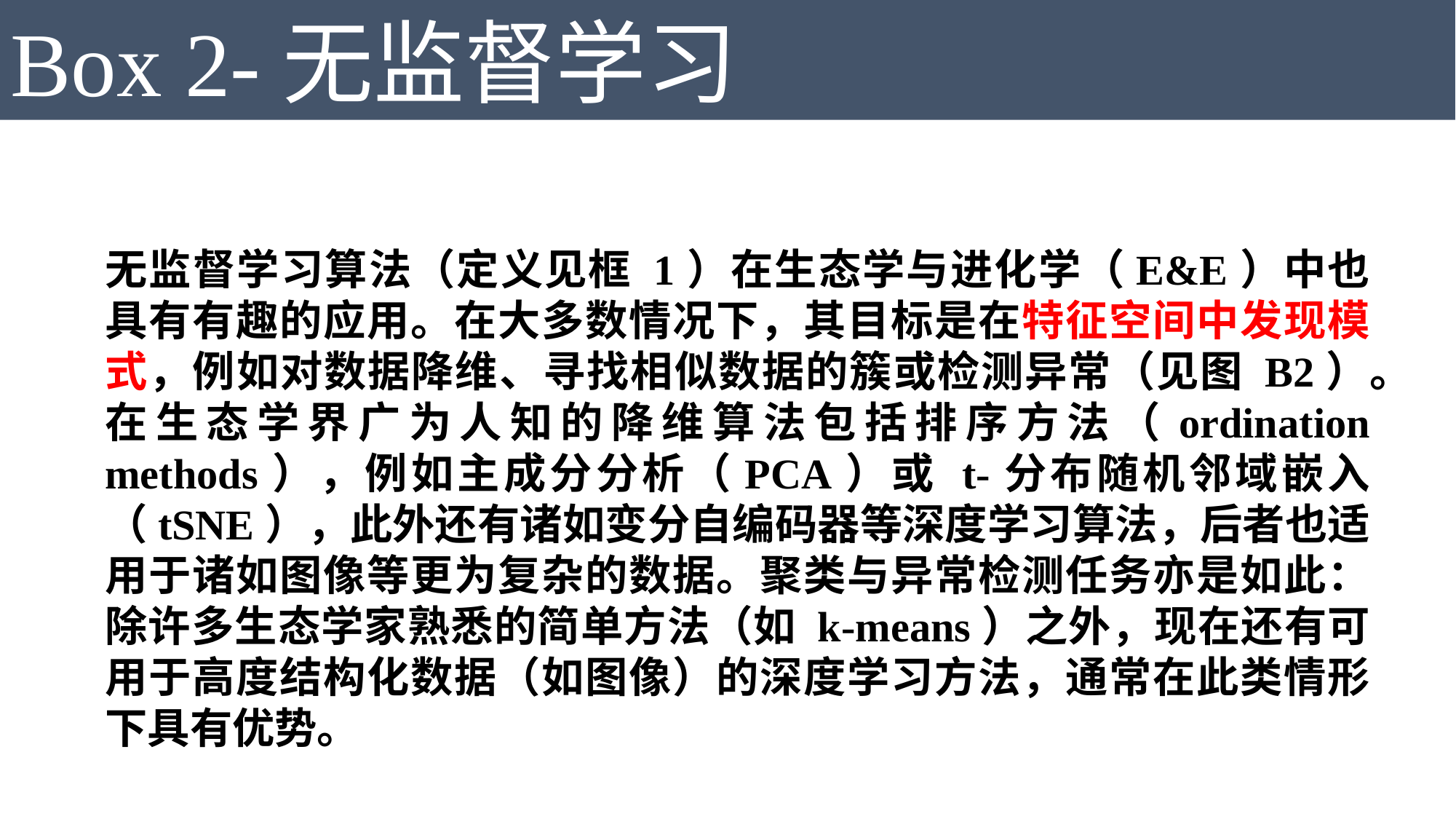

Box 2-无监督学习
无监督学习算法（定义见框 1）在生态学与进化学（E&E）中也具有有趣的应用。在大多数情况下，其目标是在特征空间中发现模式，例如对数据降维、寻找相似数据的簇或检测异常（见图 B2）。在生态学界广为人知的降维算法包括排序方法（ordination methods），例如主成分分析（PCA）或 t-分布随机邻域嵌入（tSNE），此外还有诸如变分自编码器等深度学习算法，后者也适用于诸如图像等更为复杂的数据。聚类与异常检测任务亦是如此：除许多生态学家熟悉的简单方法（如 k-means）之外，现在还有可用于高度结构化数据（如图像）的深度学习方法，通常在此类情形下具有优势。